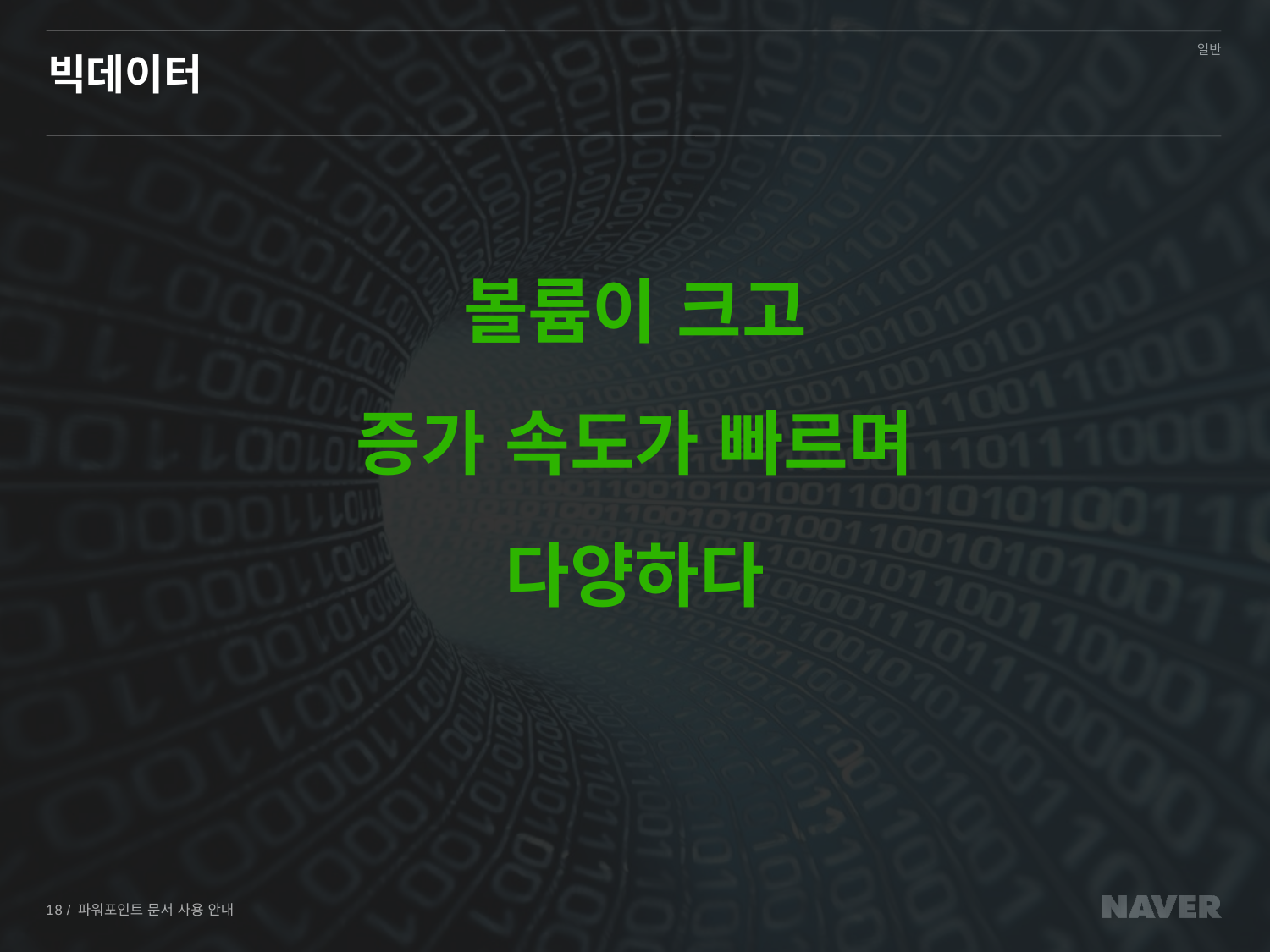

# 빅데이터

볼륨이 크고
증가 속도가 빠르며
다양하다